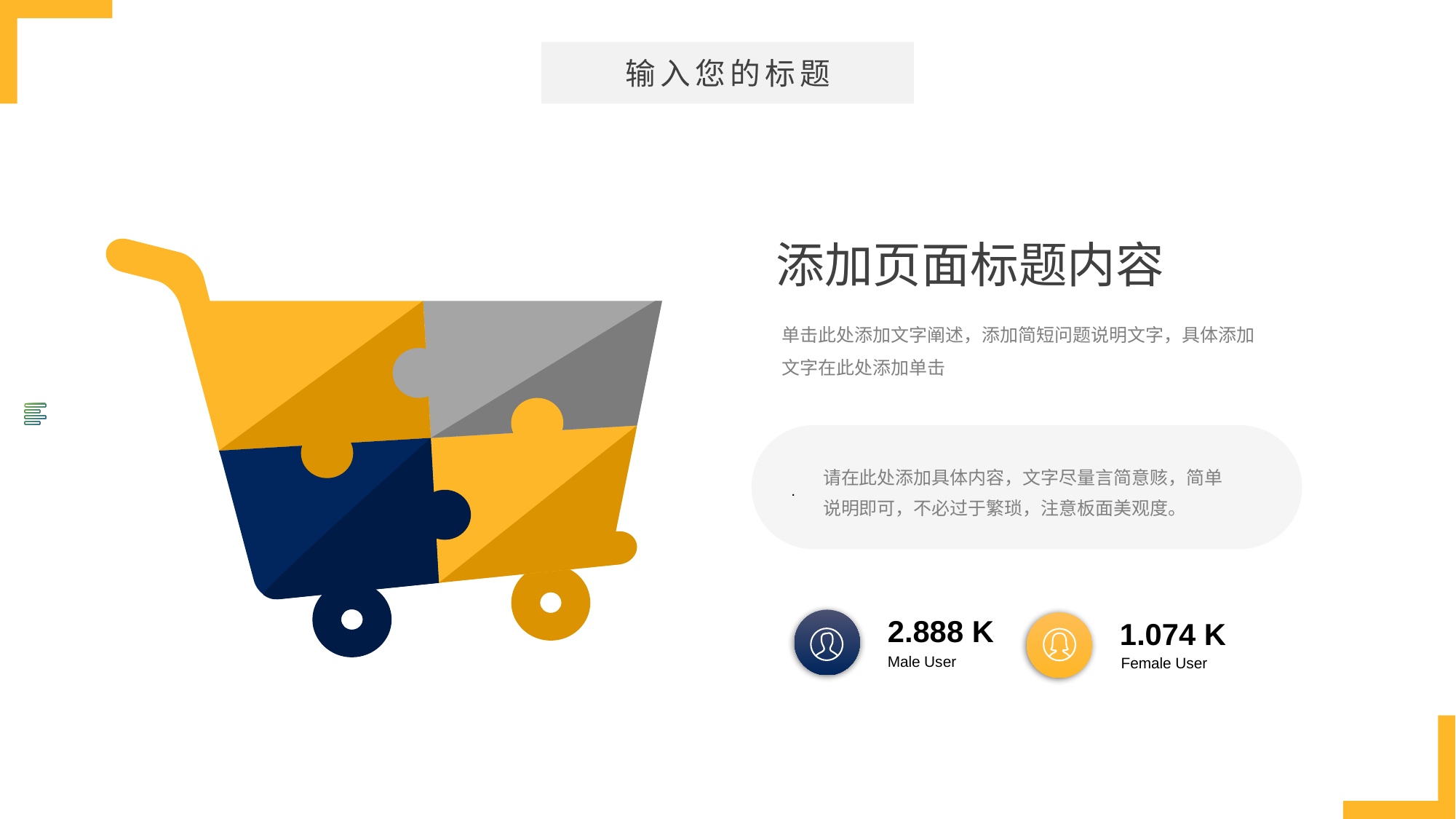

输入您的标题
添加页面标题内容

单击此处添加文字阐述，添加简短问题说明文字，具体添加文字在此处添加单击

.
请在此处添加具体内容，文字尽量言简意赅，简单说明即可，不必过于繁琐，注意板面美观度。
2.888 K

Male User
1.074 K

Female User